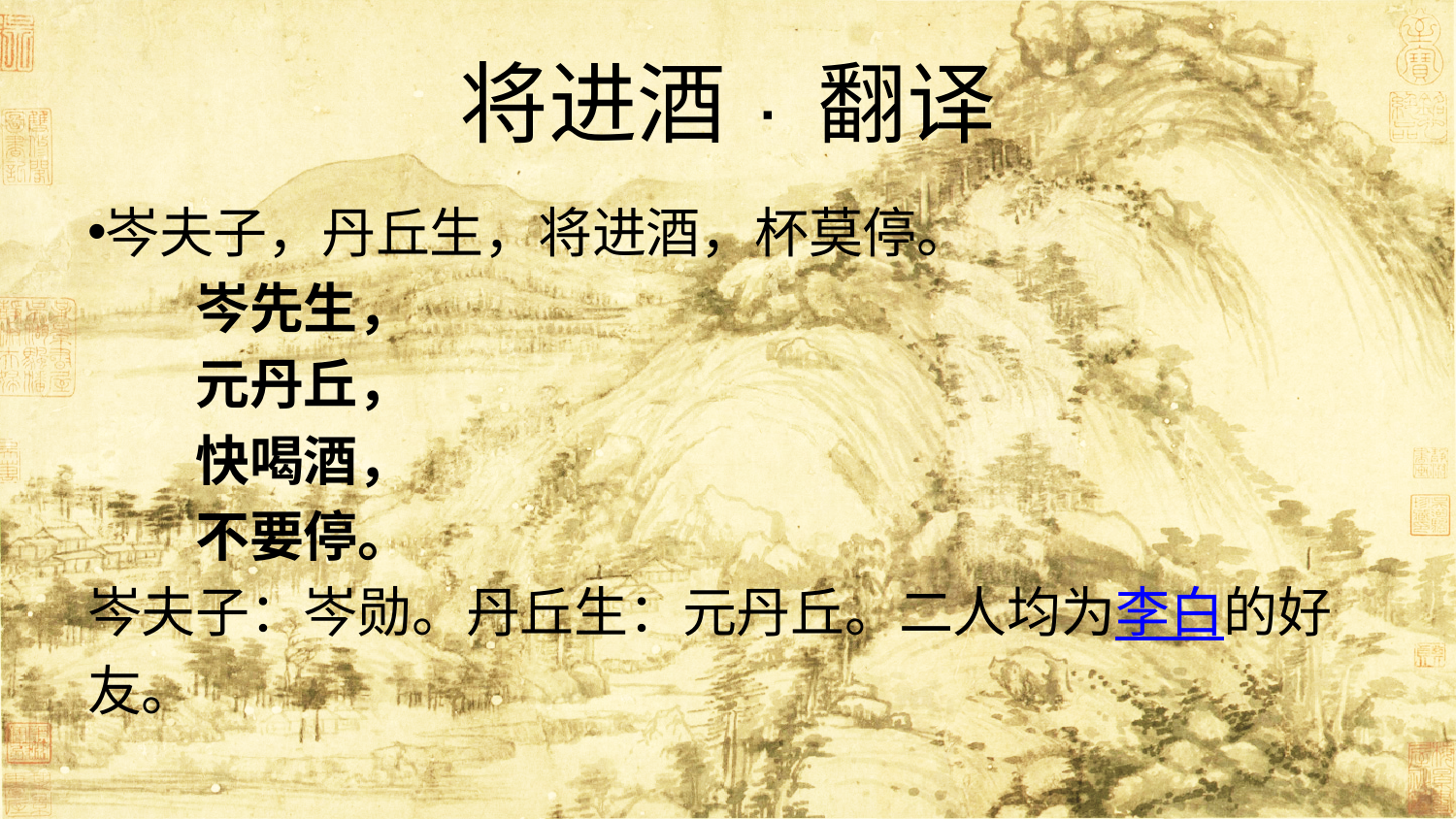

# 将进酒·翻译
岑夫子，丹丘生，将进酒，杯莫停。
　　岑先生，
　　元丹丘，
　　快喝酒，
　　不要停。
岑夫子：岑勋。丹丘生：元丹丘。二人均为李白的好友。